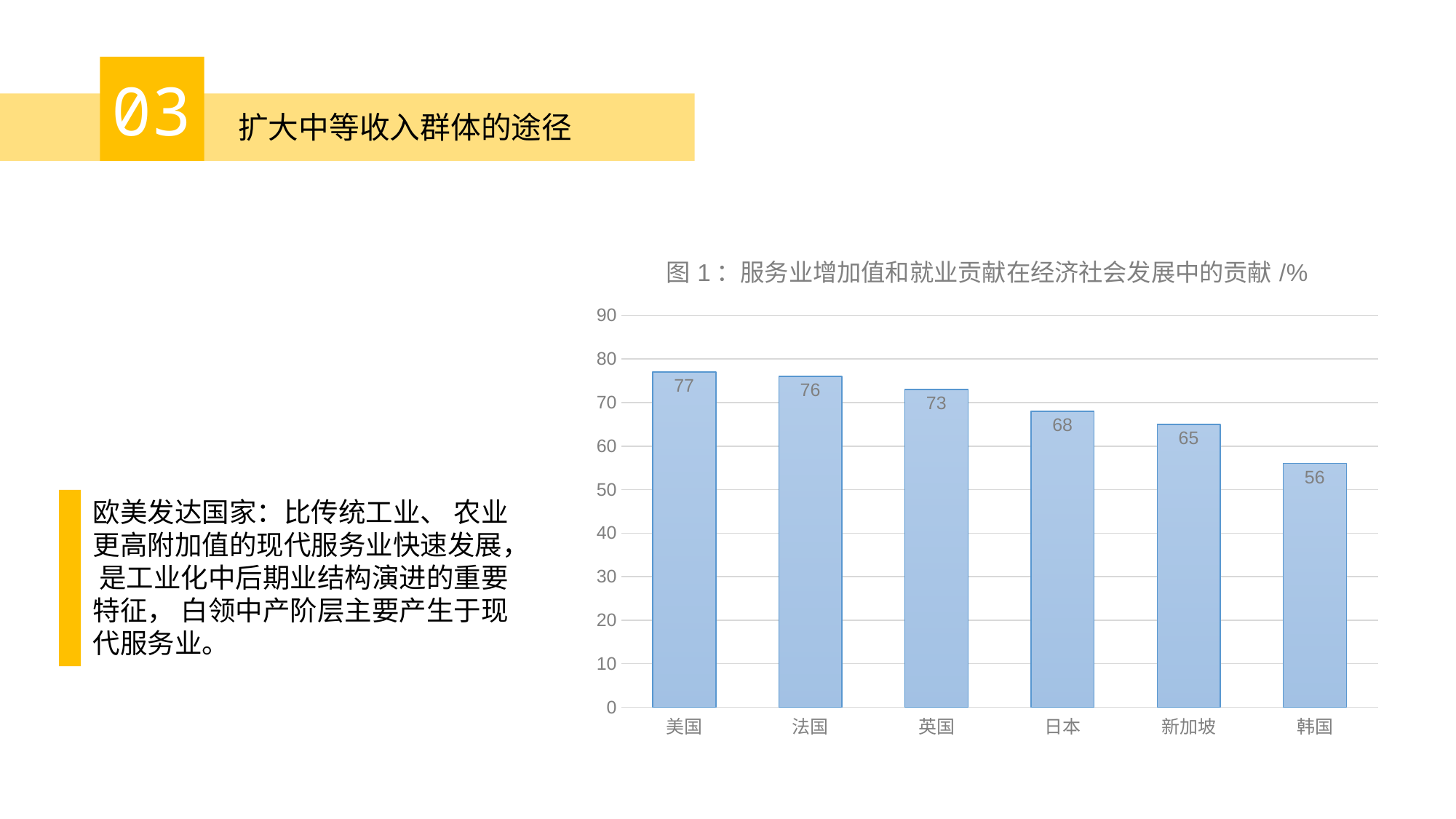

03

扩大中等收入群体的途径

### Chart: 图1：服务业增加值和就业贡献在经济社会发展中的贡献/%

| Category | 比重 |
|---|---|
| 美国 | 77.0 |
| 法国 | 76.0 |
| 英国 | 73.0 |
| 日本 | 68.0 |
| 新加坡 | 65.0 |
| 韩国 | 56.0 |
欧美发达国家：比传统工业、 农业更高附加值的现代服务业快速发展， 是工业化中后期业结构演进的重要特征， 白领中产阶层主要产生于现代服务业。